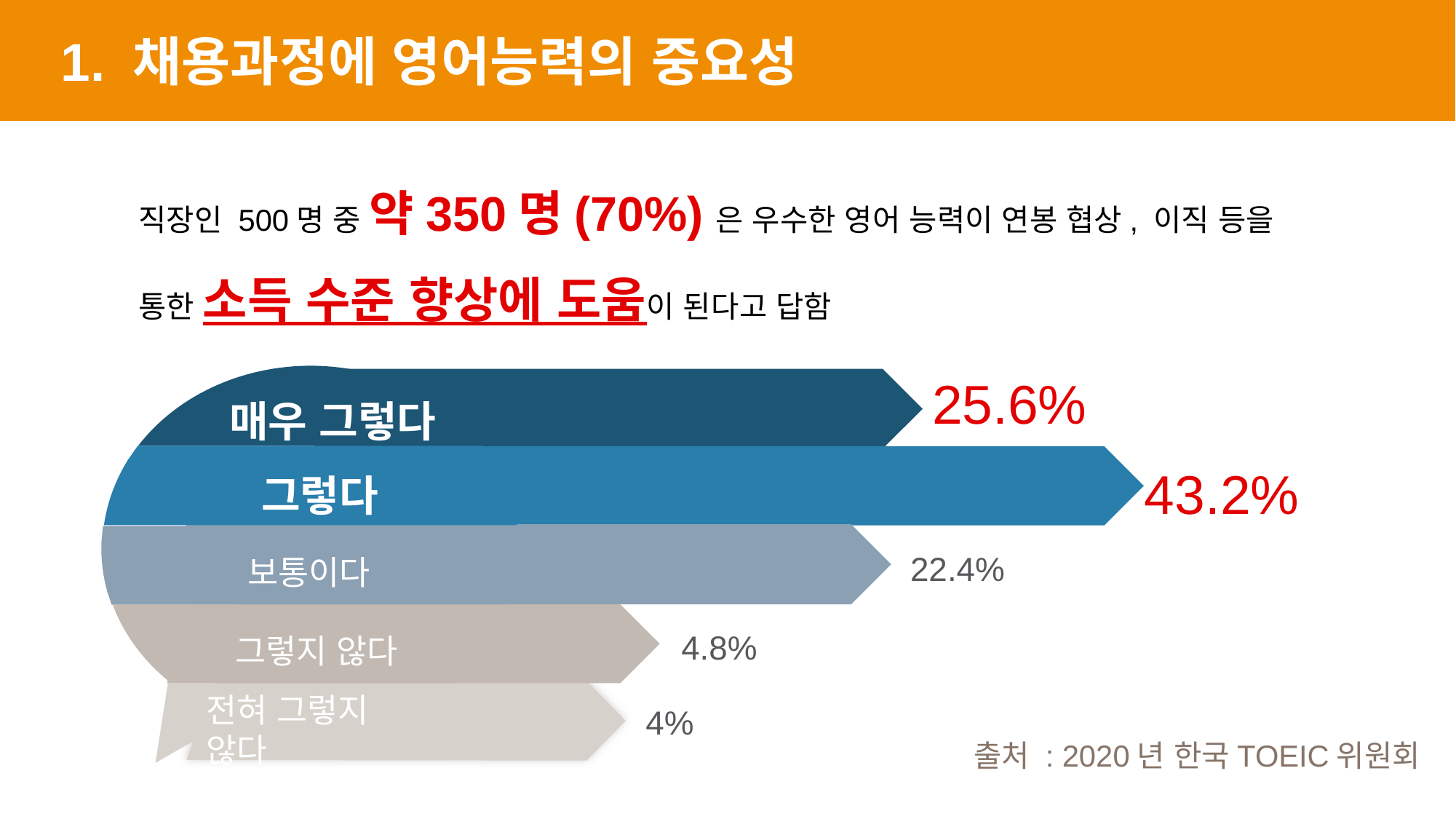

1. 채용과정에 영어능력의 중요성
직장인 500명 중 약350명(70%)은 우수한 영어 능력이 연봉 협상, 이직 등을 통한 소득 수준 향상에 도움이 된다고 답함

25.6%

매우 그렇다
43.2%
그렇다
.
22.4%
보통이다
4.8%
그렇지 않다
전혀 그렇지 않다
4%
출처 : 2020년 한국TOEIC위원회